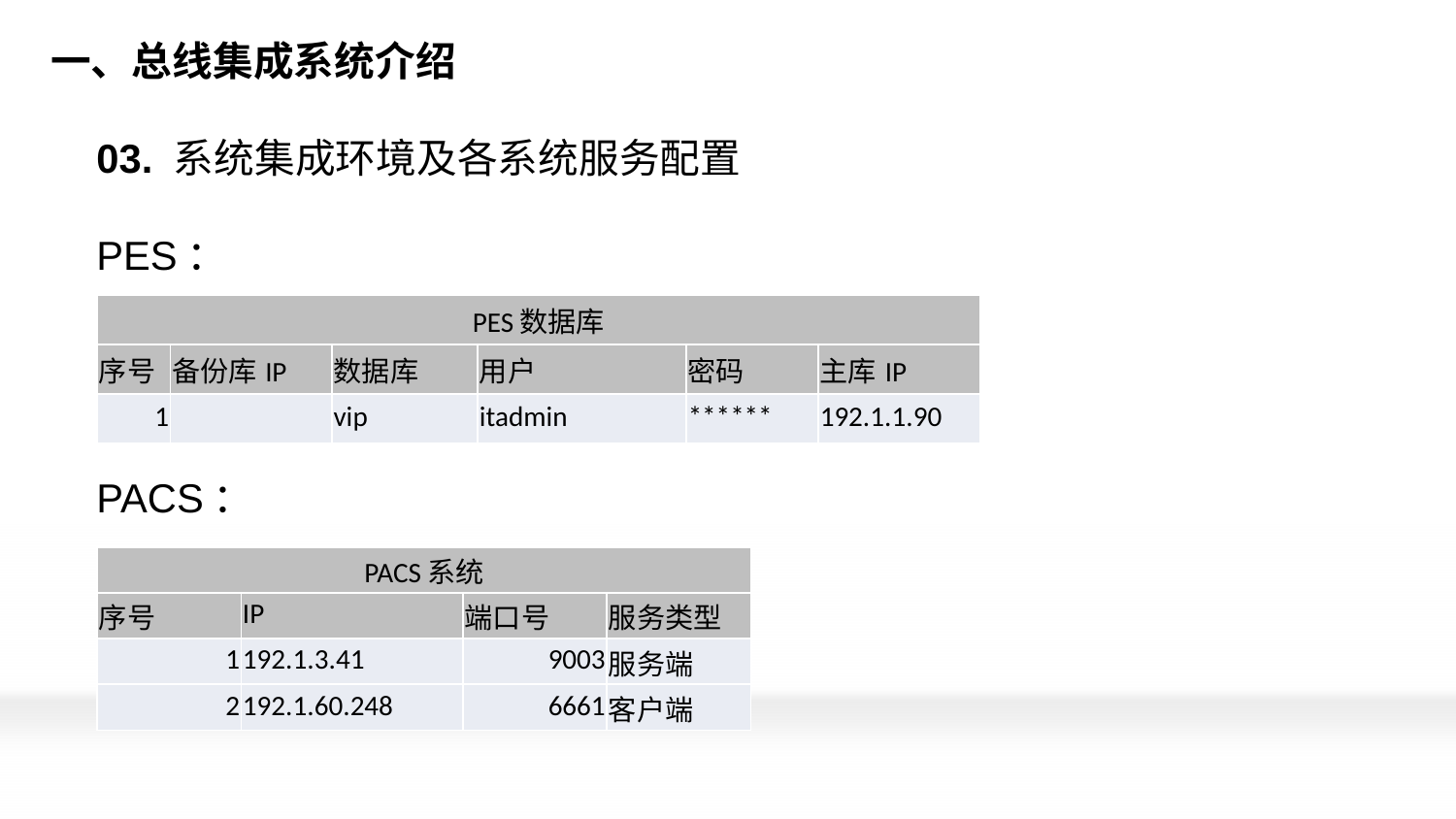

# 一、总线集成系统介绍 03. 系统集成环境及各系统服务配置 PES： PACS：
| PES数据库 |  |  |  |  |  |
| --- | --- | --- | --- | --- | --- |
| 序号 | 备份库IP | 数据库 | 用户 | 密码 | 主库IP |
| 1 |  | vip | itadmin | \*\*\*\*\*\* | 192.1.1.90 |
| PACS系统 |  |  |  |
| --- | --- | --- | --- |
| 序号 | IP | 端口号 | 服务类型 |
| 1 | 192.1.3.41 | 9003 | 服务端 |
| 2 | 192.1.60.248 | 6661 | 客户端 |